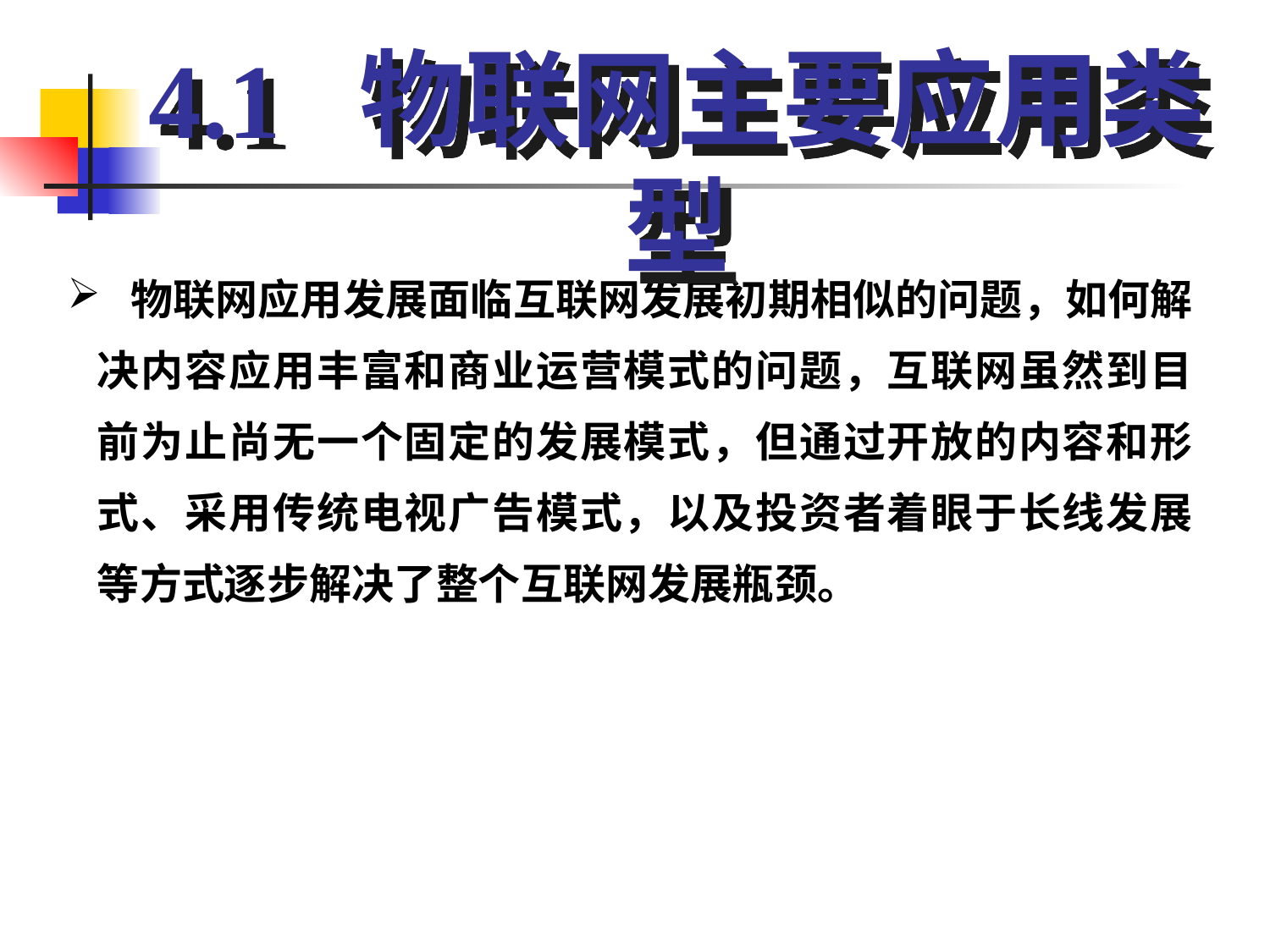

4.1  物联网主要应用类型
  物联网应用发展面临互联网发展初期相似的问题，如何解决内容应用丰富和商业运营模式的问题，互联网虽然到目前为止尚无一个固定的发展模式，但通过开放的内容和形式、采用传统电视广告模式，以及投资者着眼于长线发展等方式逐步解决了整个互联网发展瓶颈。